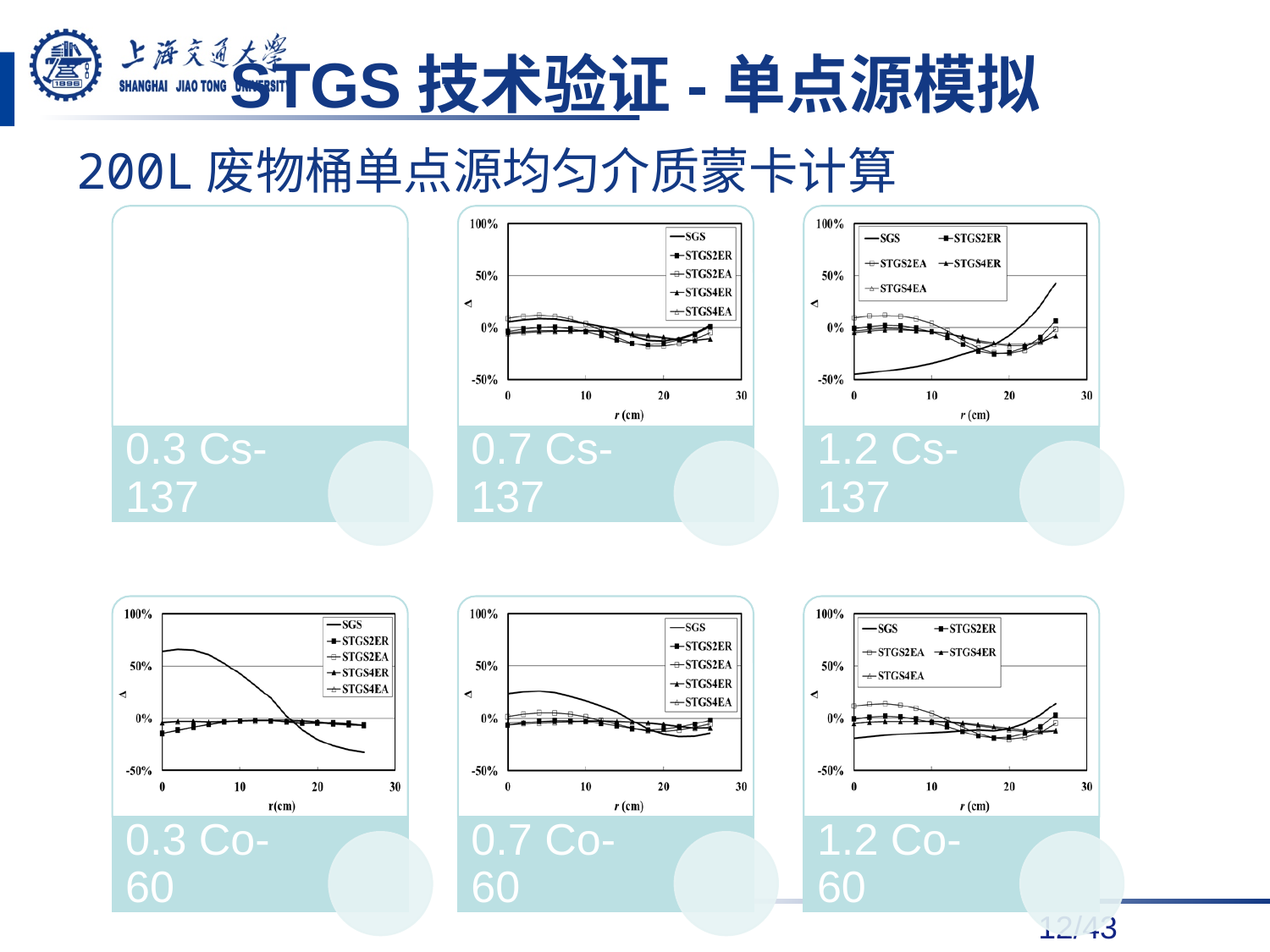

# STGS技术验证-单点源模拟
200L废物桶单点源均匀介质蒙卡计算
0.3 Cs-137
0.7 Cs-137
1.2 Cs-137
0.3 Co-60
0.7 Co-60
1.2 Co-60